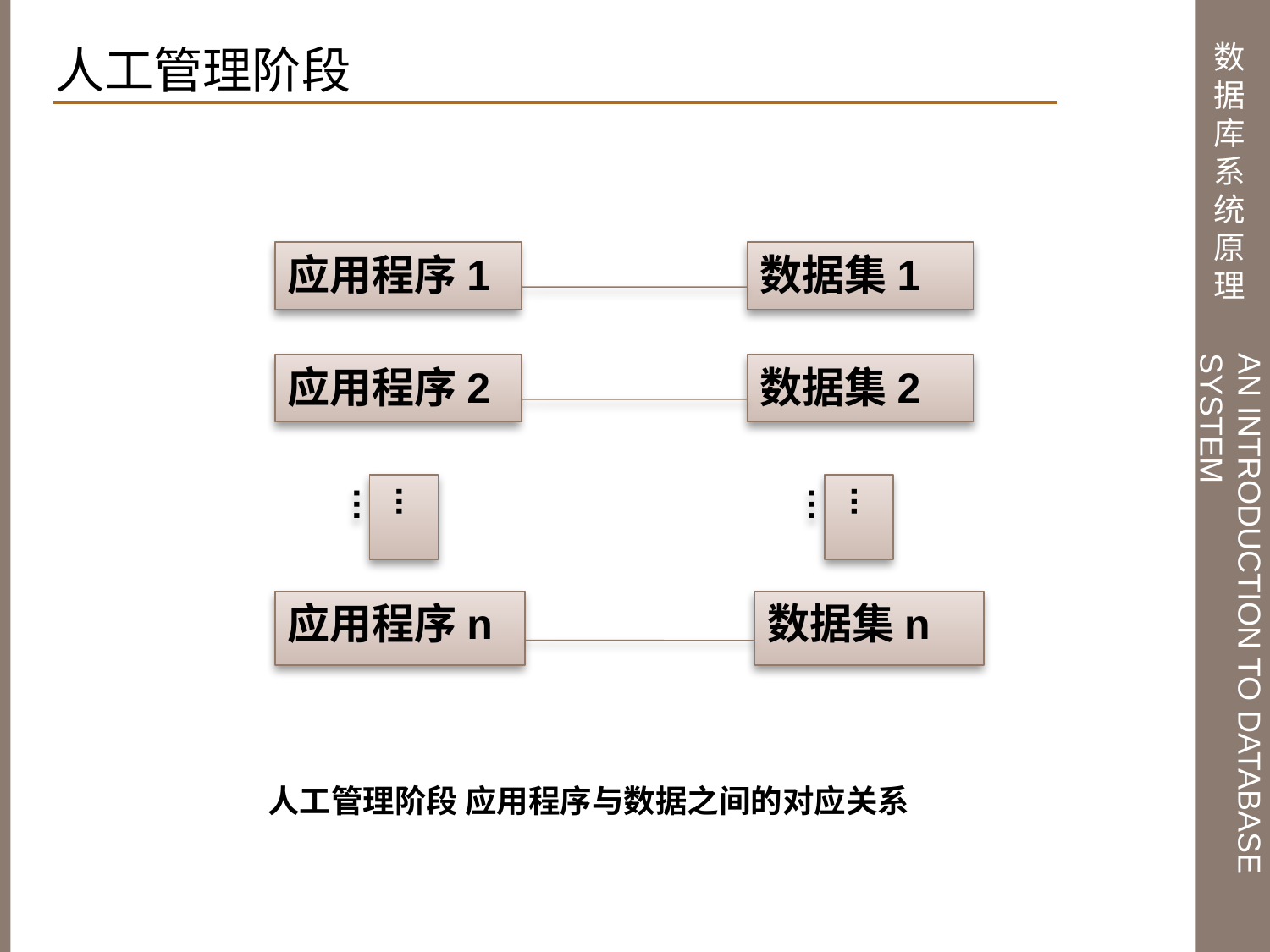

人工管理阶段

应用程序1
数据集1

应用程序2
数据集2

...…
...…
应用程序n
数据集n

人工管理阶段 应用程序与数据之间的对应关系